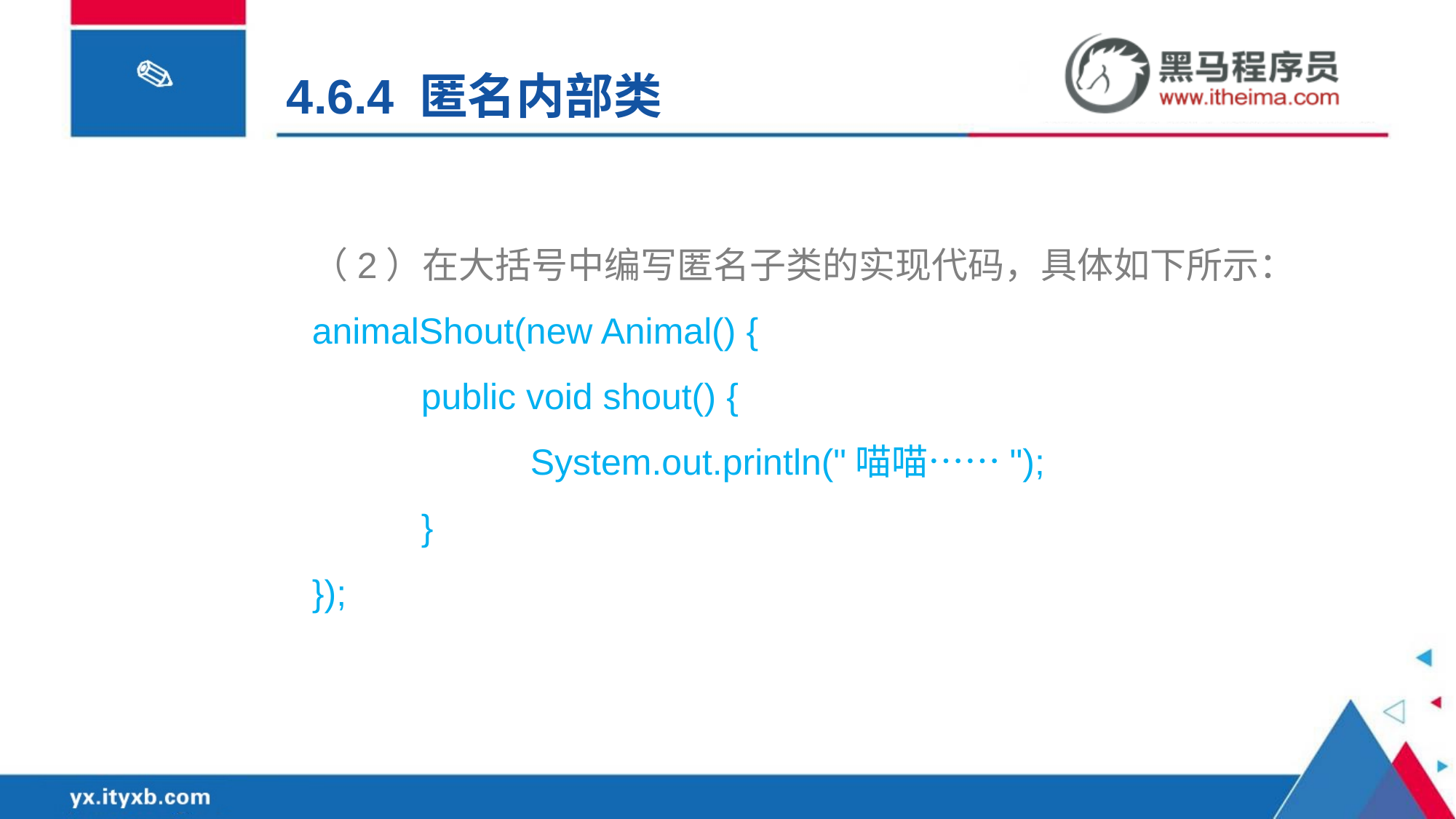

4.6.4 匿名内部类
（2）在大括号中编写匿名子类的实现代码，具体如下所示：
animalShout(new Animal() {
	public void shout() {
		System.out.println("喵喵……");
	}
});